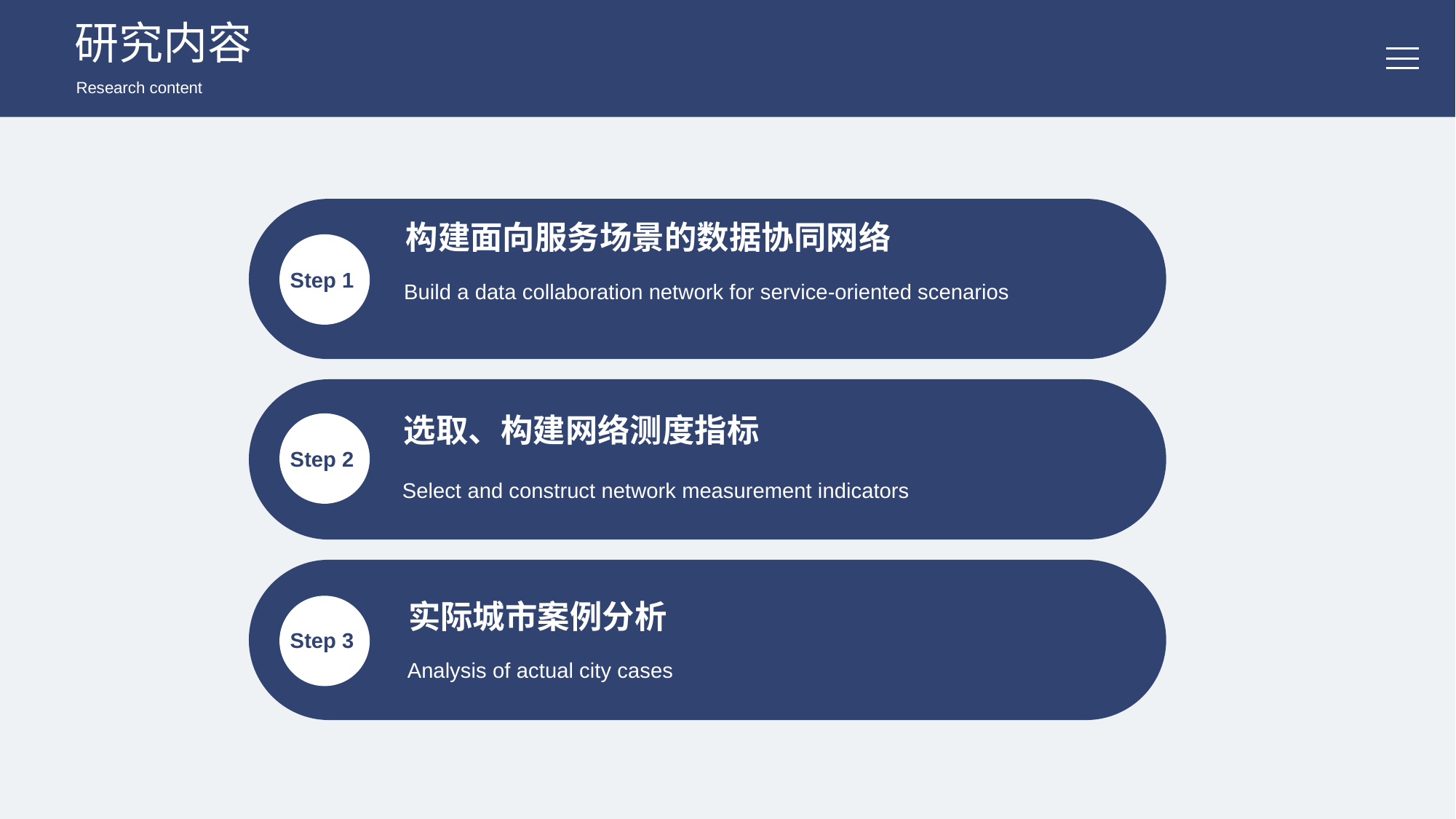

研究内容
Research content

构建面向服务场景的数据协同网络

Build a data collaboration network for service-oriented scenarios
Step 1

选取、构建网络测度指标

Step 2
Select and construct network measurement indicators

实际城市案例分析

Step 3
Analysis of actual city cases